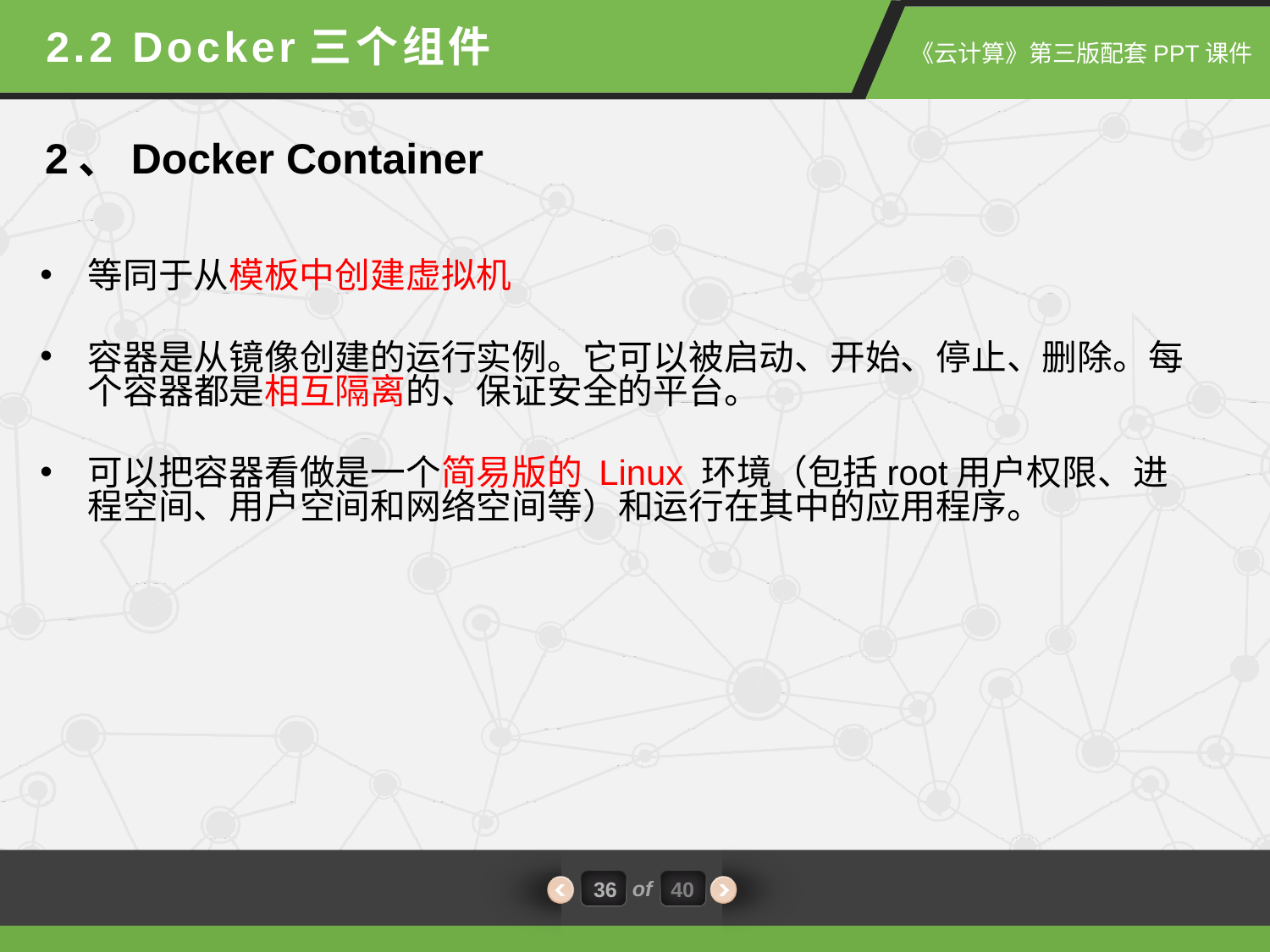

2.2 Docker三个组件
2、Docker Container
等同于从模板中创建虚拟机

容器是从镜像创建的运行实例。它可以被启动、开始、停止、删除。每个容器都是相互隔离的、保证安全的平台。

可以把容器看做是一个简易版的 Linux 环境（包括root用户权限、进程空间、用户空间和网络空间等）和运行在其中的应用程序。

36